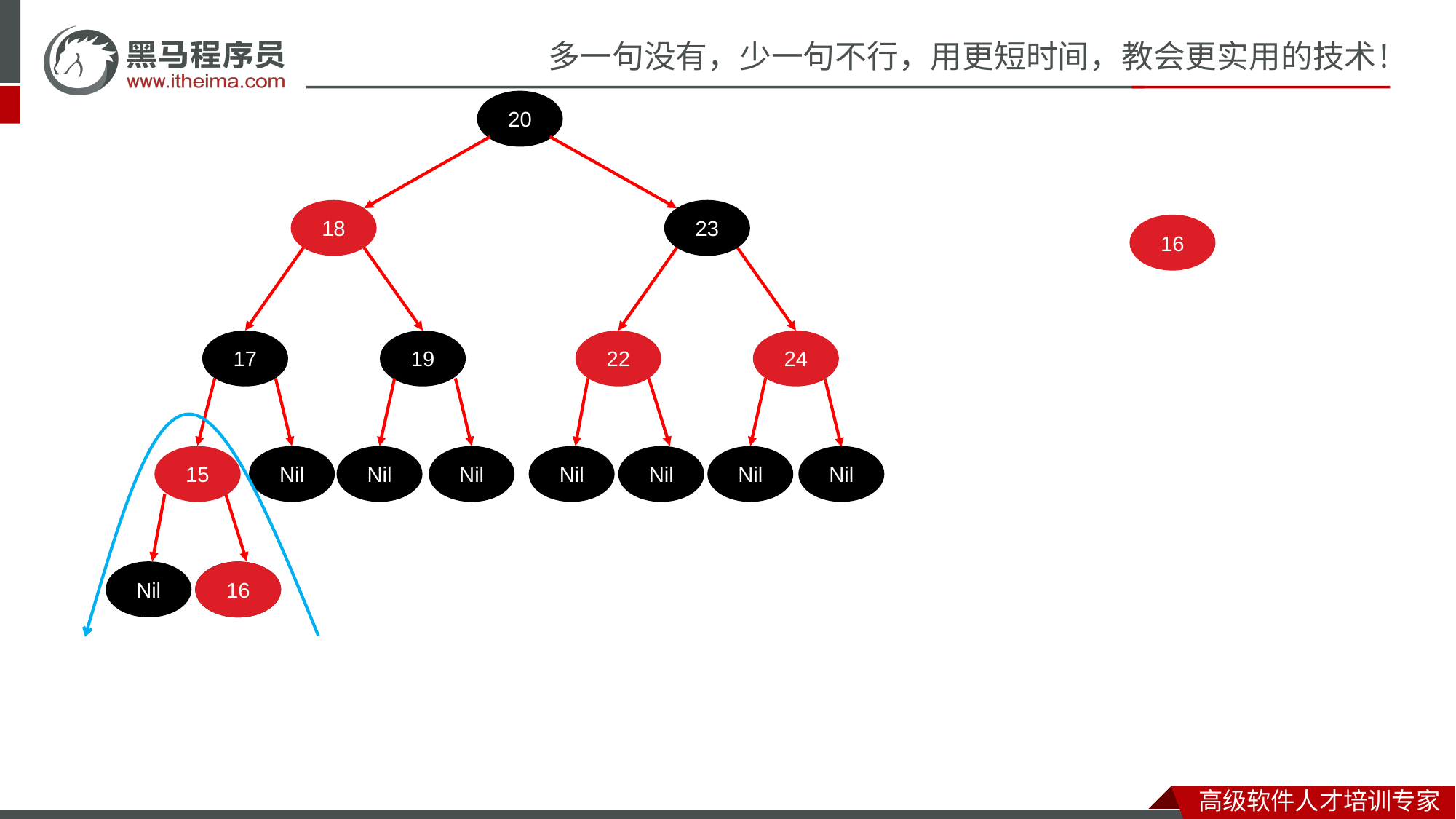

# 数据结构（
红黑
树
）
添加节点
14
20
18
23
16
17
19
22
24

15
Nil
Nil
Nil
Nil
Nil
Nil
Nil
Nil
14
Nil
16